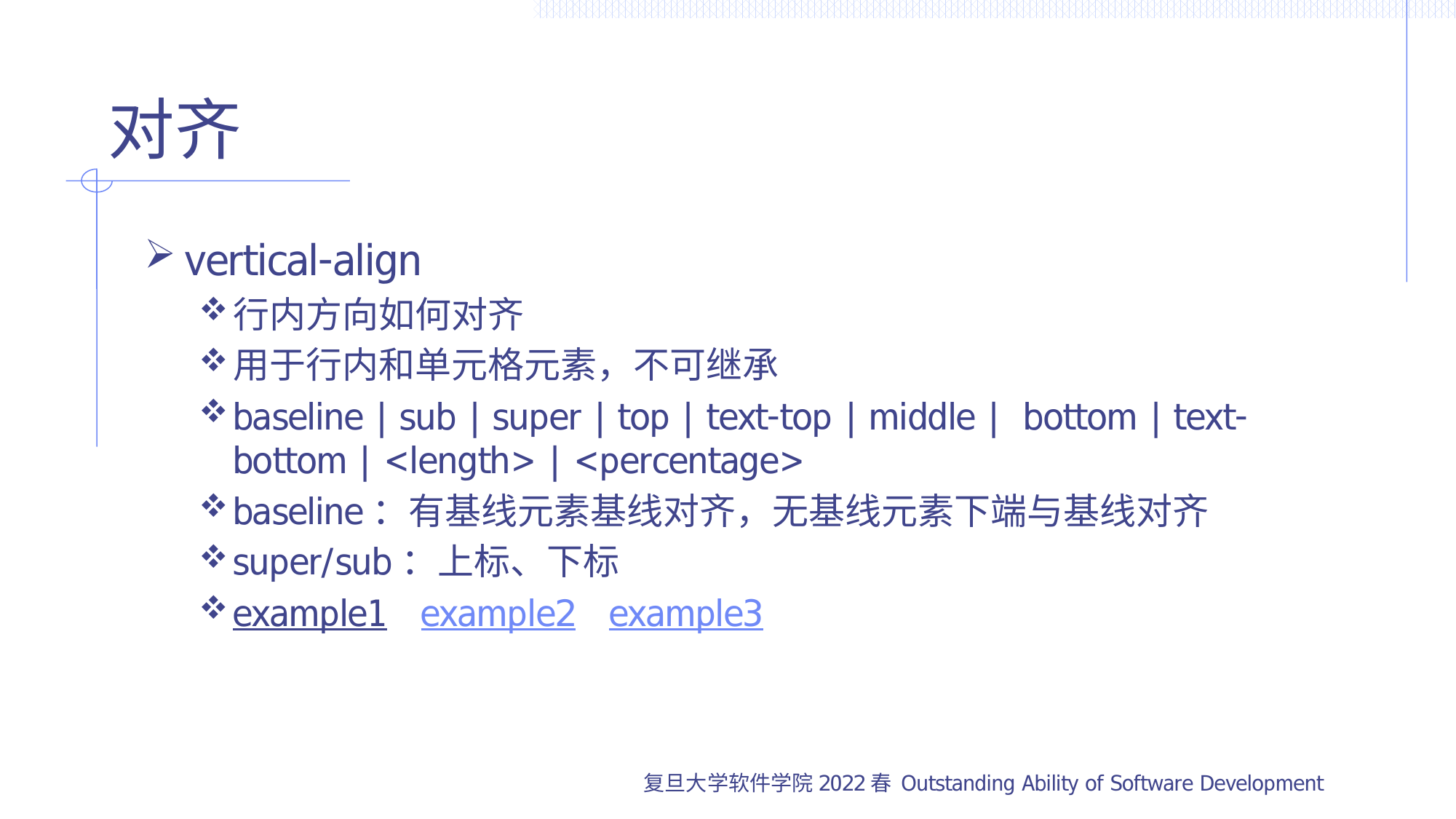

# 对齐
vertical-align
行内方向如何对齐
用于行内和单元格元素，不可继承
baseline | sub | super | top | text-top | middle |  bottom | text-bottom | <length> | <percentage>
baseline：有基线元素基线对齐，无基线元素下端与基线对齐
super/sub：上标、下标
example1   example2   example3